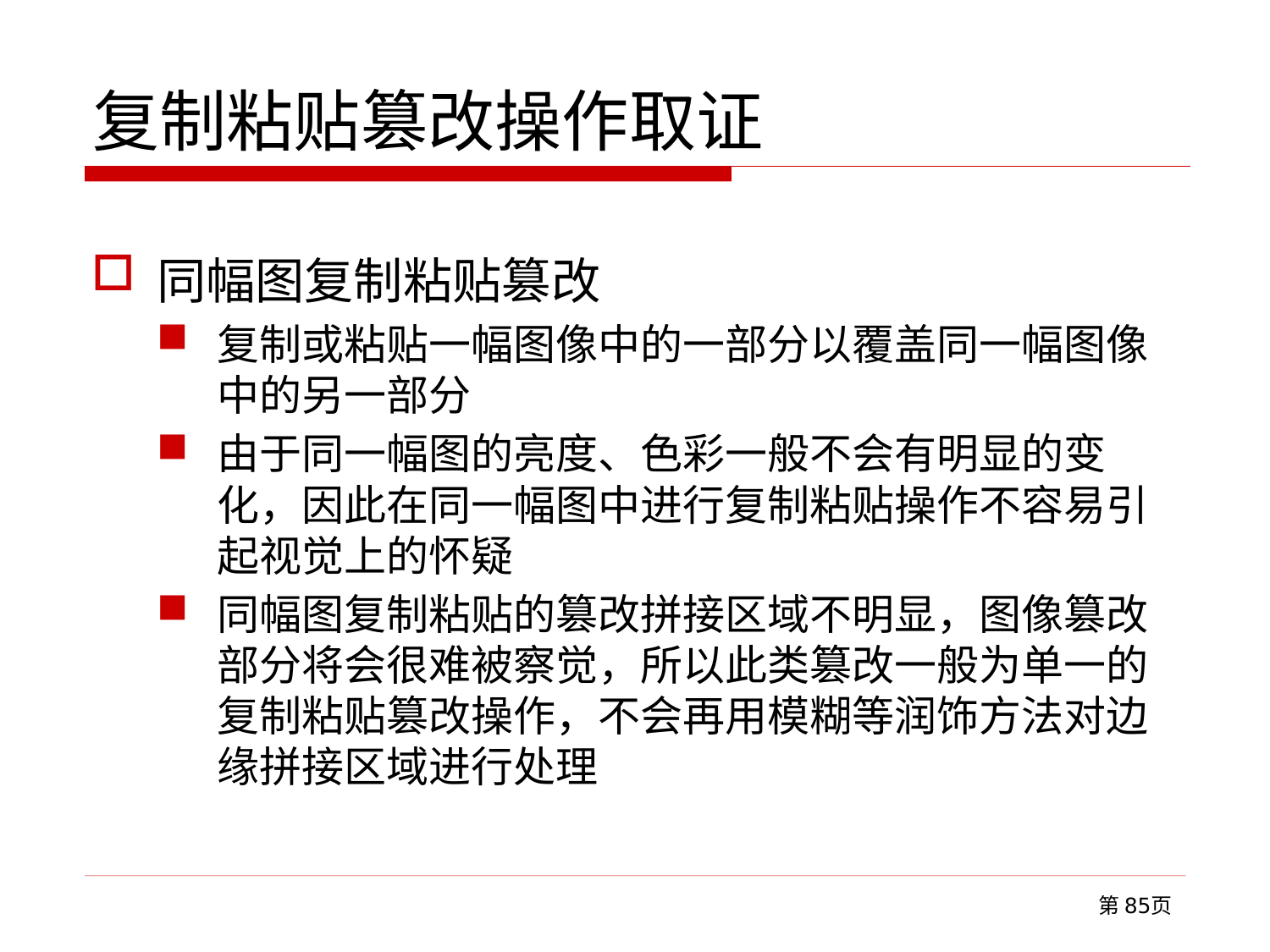

# 复制粘贴篡改操作取证
同幅图复制粘贴篡改
复制或粘贴一幅图像中的一部分以覆盖同一幅图像中的另一部分
由于同一幅图的亮度、色彩一般不会有明显的变化，因此在同一幅图中进行复制粘贴操作不容易引起视觉上的怀疑
同幅图复制粘贴的篡改拼接区域不明显，图像篡改部分将会很难被察觉，所以此类篡改一般为单一的复制粘贴篡改操作，不会再用模糊等润饰方法对边缘拼接区域进行处理
85